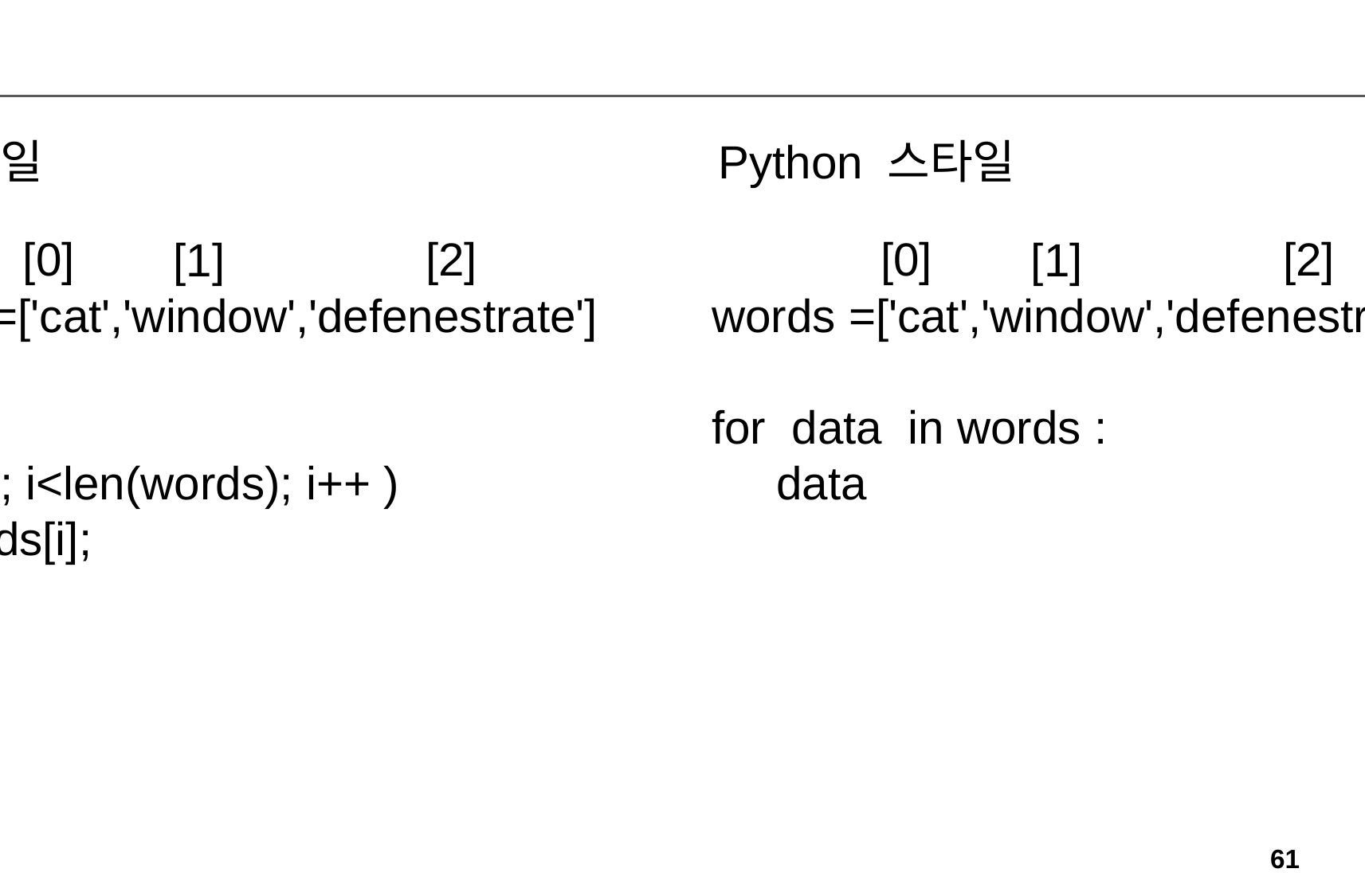

C 스타일
Python 스타일
[0]
[2]
[0]
[2]
[1]
[1]
words =['cat','window','defenestrate']

int i
for( i=0; i<len(words); i++ )
     words[i];
words =['cat','window','defenestrate']

for  data  in words :
     data